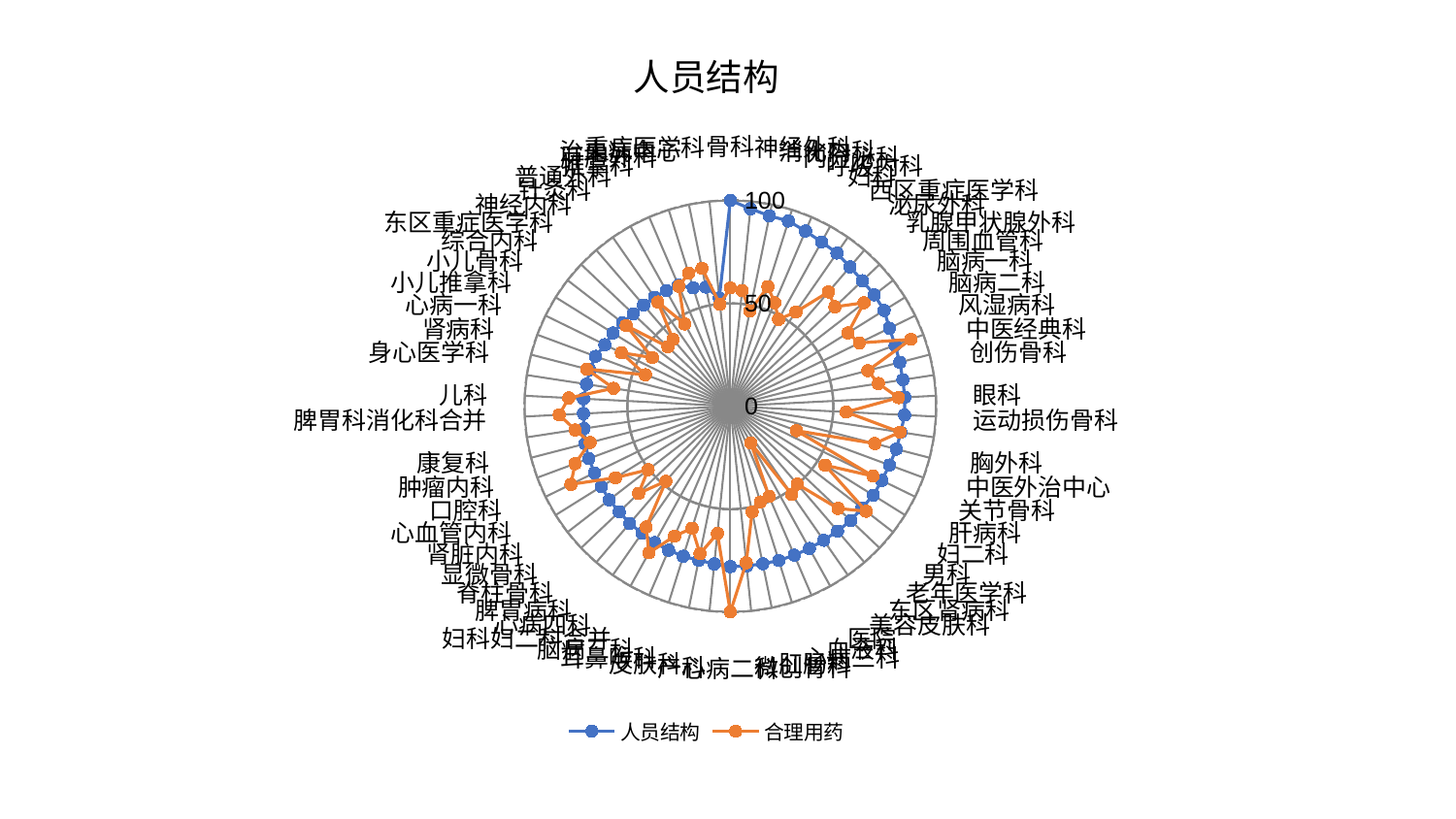

### Chart: 人员结构

| Category | 人员结构 | 合理用药 |
|---|---|---|
| 骨科 | 100.0 | 57.478434843174284 |
| 神经外科 | 96.42928084825628 | 56.48768211138221 |
| 消化内科 | 94.4232534207852 | 47.15980607508671 |
| 内分泌科 | 94.28586715247596 | 60.89119727820544 |
| 呼吸内科 | 92.60591570113746 | 54.70418394253265 |
| 妇科 | 91.27180287833119 | 48.246497235987086 |
| 西区重症医学科 | 90.63912229227213 | 55.78513883751342 |
| 泌尿外科 | 89.18383911048493 | 73.15766096273913 |
| 乳腺甲状腺外科 | 88.49317802072736 | 70.09644188079943 |
| 周围血管科 | 88.41087255105353 | 82.1243323536282 |
| 脑病一科 | 88.02113815429546 | 67.31898980718057 |
| 脑病二科 | 86.05013994384537 | 69.78996334290954 |
| 风湿病科 | 85.35853293231213 | 93.53818853037417 |
| 中医经典科 | 84.99594214898708 | 68.92213853477615 |
| 创伤骨科 | 84.79346145056317 | 72.73617565320754 |
| 眼科 | 84.78261217391696 | 81.74261995596814 |
| 运动损伤骨科 | 84.7421952849973 | 56.33762751786892 |
| 胸外科 | 83.78889014038995 | 83.39445335795452 |
| 中医外治中心 | 83.28160559546996 | 72.46948234292904 |
| 关节骨科 | 82.40213775048349 | 34.236327905385835 |
| 肝病科 | 81.93739510060365 | 77.18010188030875 |
| 妇二科 | 81.83602502802364 | 54.23902626437738 |
| 男科 | 80.82678379099588 | 83.41273241893731 |
| 老年医学科 | 80.67778431166074 | 72.12645992867417 |
| 东区肾病科 | 79.98078465858492 | 49.918664524462905 |
| 美容皮肤科 | 79.37740326968002 | 52.2371475318418 |
| 医院 | 79.06535841487158 | 20.50322879598319 |
| 血液科 | 78.78155687618307 | 47.67595919623017 |
| 心病三科 | 78.5672413104741 | 48.75514245260421 |
| 肛肠科 | 78.18297257341965 | 52.482809704256724 |
| 微创骨科 | 78.03498660728141 | 76.45522595158026 |
| 心病二科 | 77.95982857581768 | 100.0 |
| 产科 | 77.02141460225319 | 62.16233583205823 |
| 皮肤科 | 76.44896231614815 | 73.18370016343876 |
| 耳鼻喉科 | 76.42018305810042 | 62.13339274576541 |
| 脑病三科 | 76.13957826487065 | 68.73209546572186 |
| 妇科妇二科合并 | 75.81663145169445 | 81.49957516874146 |
| 心病四科 | 75.1316784559937 | 71.56044919307904 |
| 脾胃病科 | 75.09111104010135 | 48.06276042119566 |
| 脊柱骨科 | 74.48611137587376 | 61.53942112661423 |
| 显微骨科 | 74.38630975640719 | 50.483134731749324 |
| 肾脏内科 | 73.82495977289524 | 65.7352084097145 |
| 心血管内科 | 73.5360499428307 | 86.26295643809767 |
| 口腔科 | 73.28686772840193 | 80.45842009575651 |
| 肿瘤内科 | 72.89035027778503 | 70.37099756886428 |
| 康复科 | 71.91868459062057 | 76.23713055160565 |
| 脾胃科消化科合并 | 71.47559371518646 | 83.24247478764082 |
| 儿科 | 71.42349247279203 | 78.58384318543494 |
| 身心医学科 | 70.67471294960086 | 57.42423981627283 |
| 肾病科 | 70.49753754883447 | 72.0793859919874 |
| 心病一科 | 69.80018337760619 | 44.00647207478053 |
| 小儿推拿科 | 67.90697290926794 | 58.95578729521334 |
| 小儿骨科 | 67.23705164649981 | 44.68053101135186 |
| 综合内科 | 66.26290734534798 | 63.97965441267774 |
| 东区重症医学科 | 65.16721413998918 | 41.881396877625896 |
| 神经内科 | 64.75626133257911 | 42.744125218755606 |
| 针灸科 | 64.52169134743937 | 61.67286146442394 |
| 普通外科 | 64.22804775565744 | 45.70123081320136 |
| 推拿科 | 63.99692771745489 | 63.39870367437566 |
| 肝胆外科 | 60.269939557506305 | 67.72336249259514 |
| 治未病中心 | 59.0736735937748 | 68.37849127025083 |
| 重症医学科 | 52.86960649067441 | 49.799128769173166 |
22